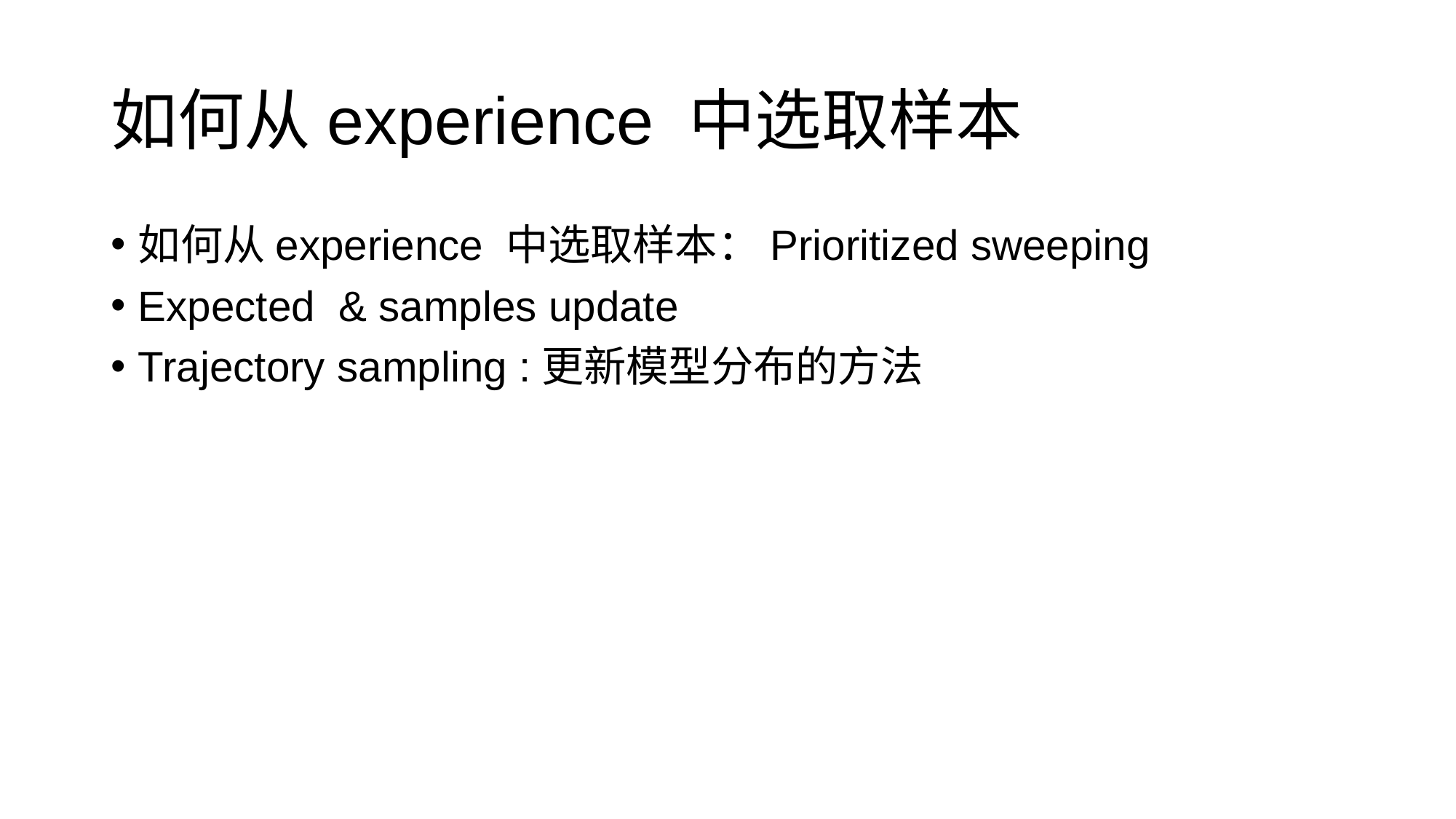

# 如何从experience 中选取样本
如何从experience 中选取样本：Prioritized sweeping
Expected  & samples update
Trajectory sampling :更新模型分布的方法